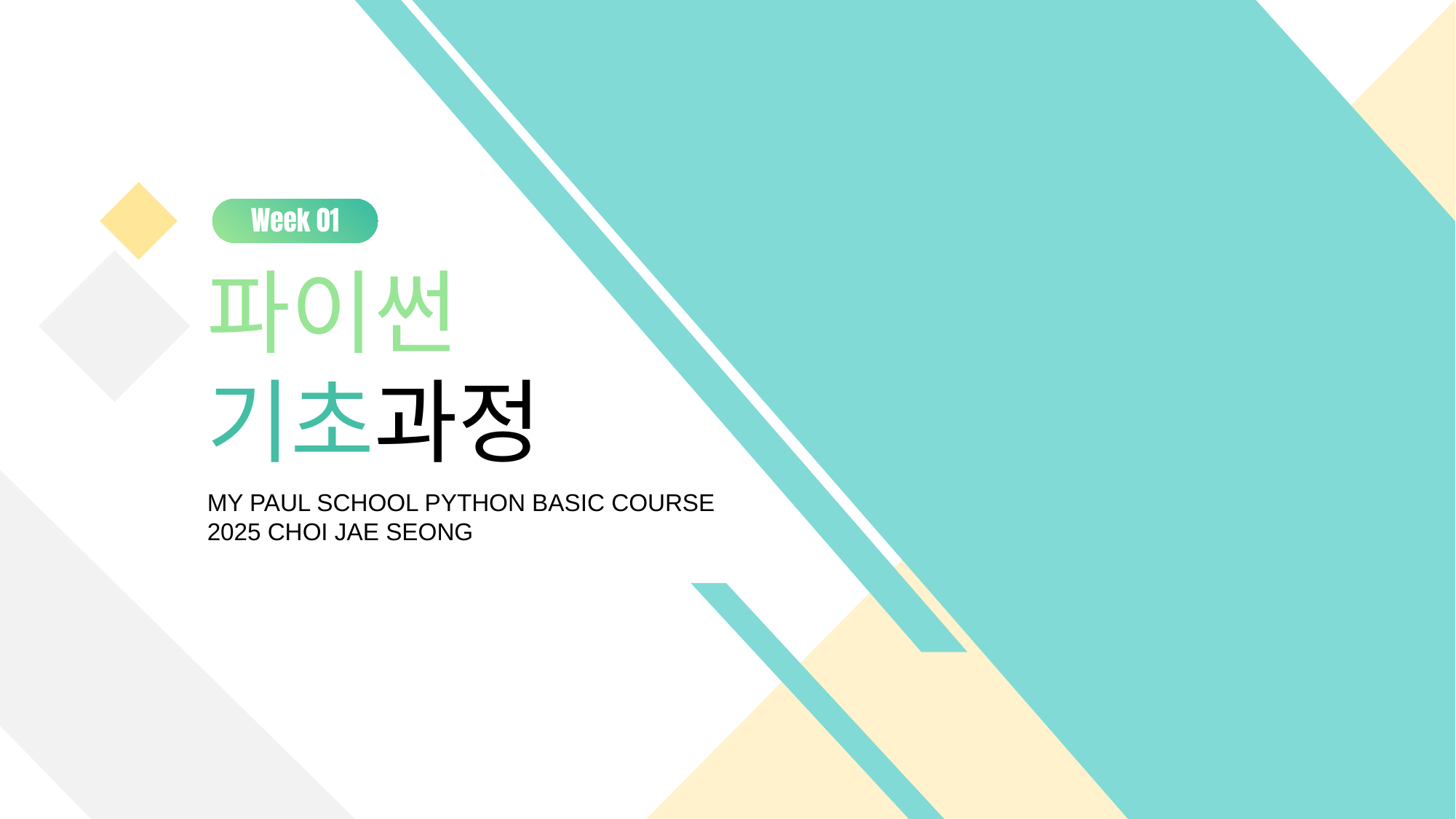

Week 01

파이썬
기초과정

MY PAUL SCHOOL PYTHON BASIC COURSE
2025 CHOI JAE SEONG